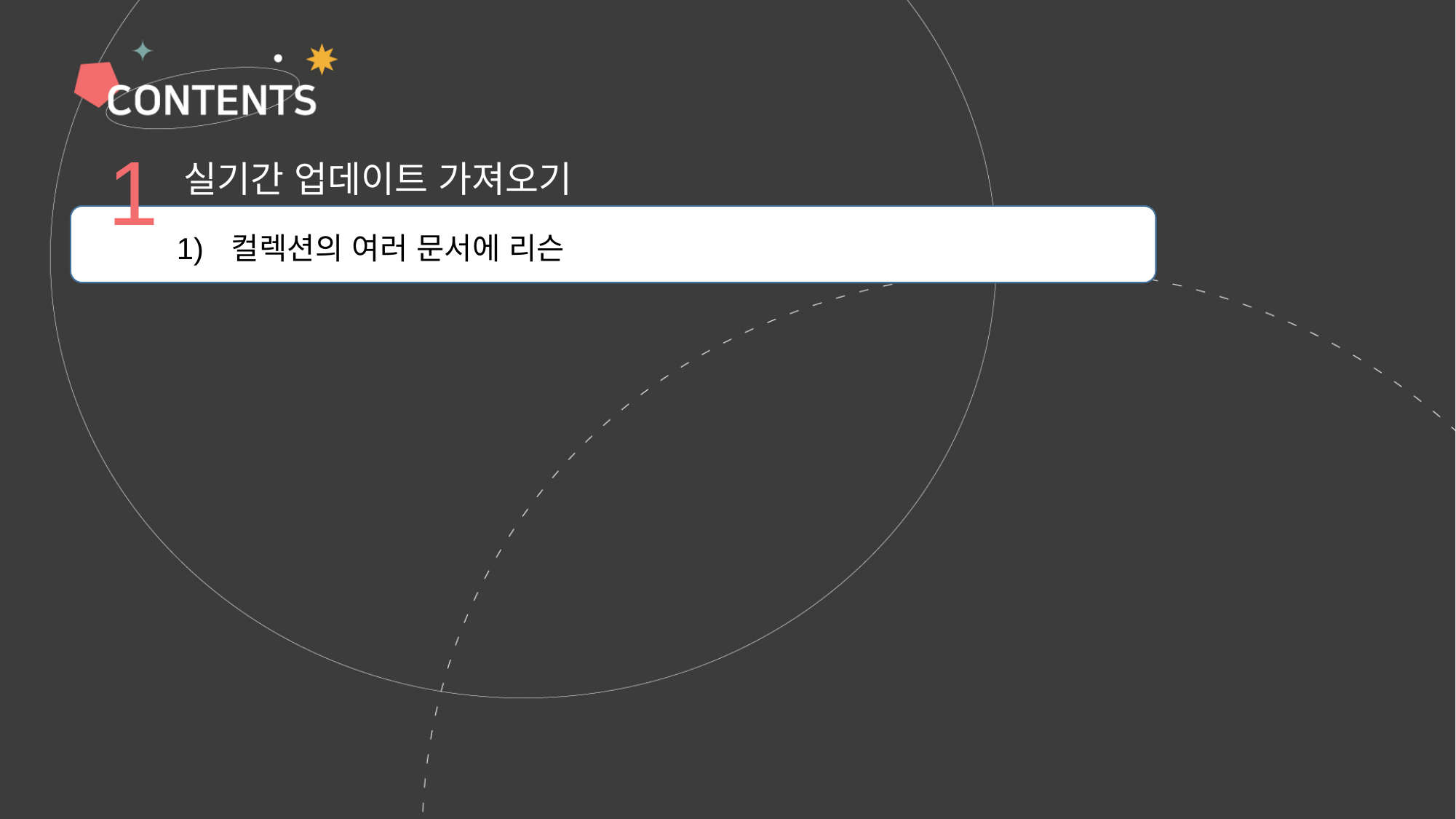

1
실기간 업데이트 가져오기
컬렉션의 여러 문서에 리슨